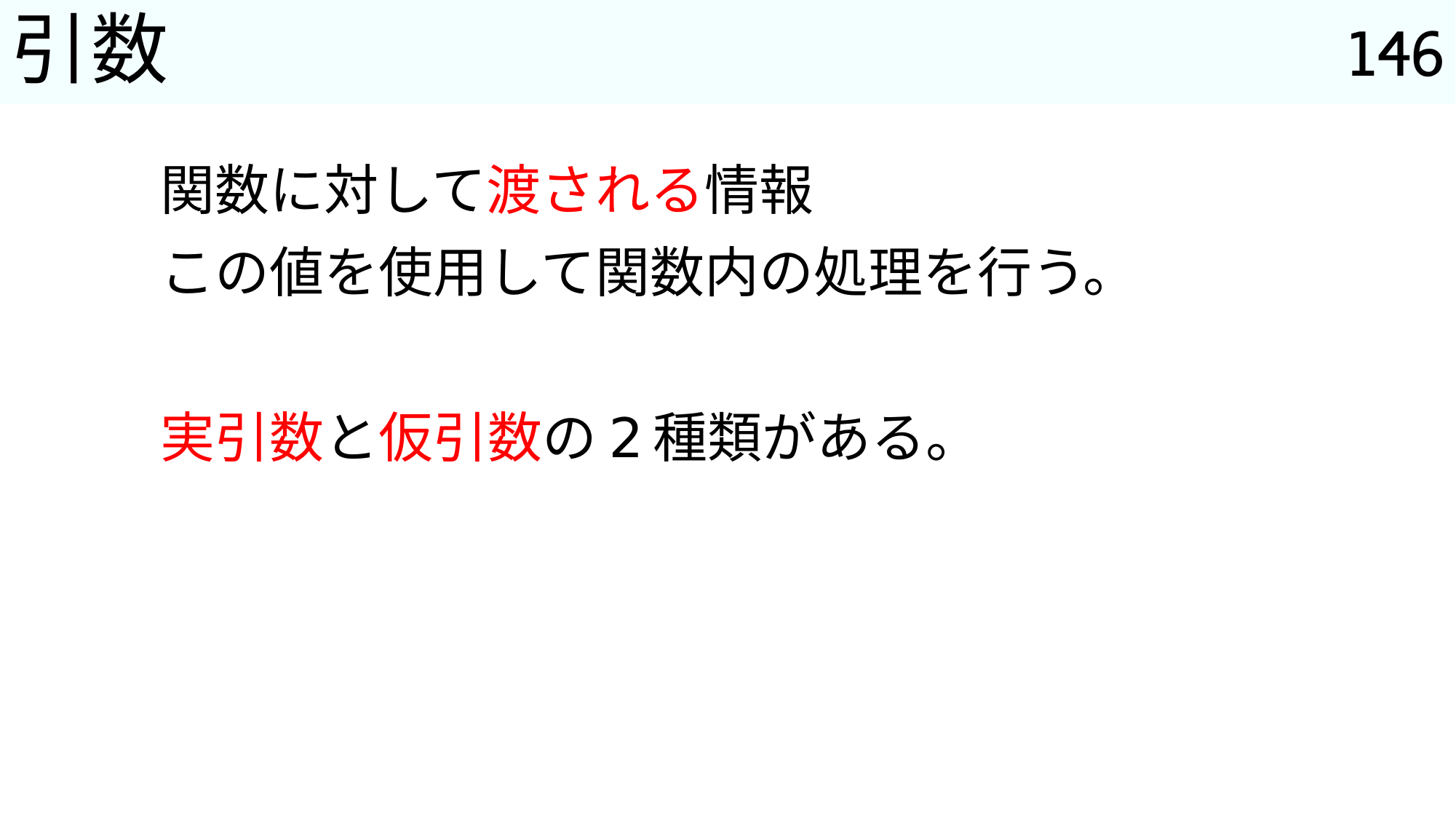

146
# 引数
関数に対して渡される情報
この値を使用して関数内の処理を行う。

実引数と仮引数の2種類がある。